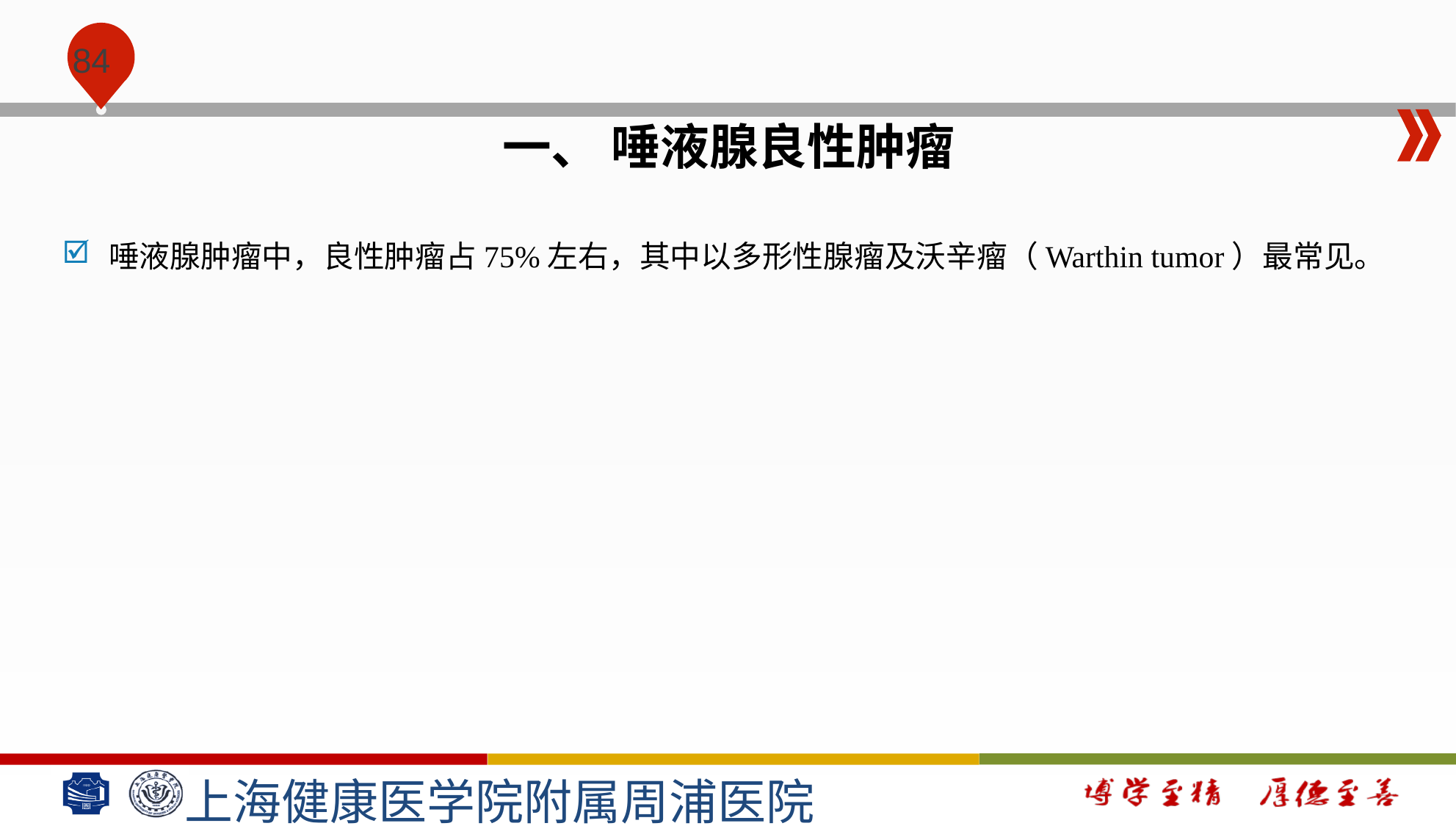

#

一、 唾液腺良性肿瘤
唾液腺肿瘤中，良性肿瘤占75%左右，其中以多形性腺瘤及沃辛瘤（Warthin tumor）最常见。